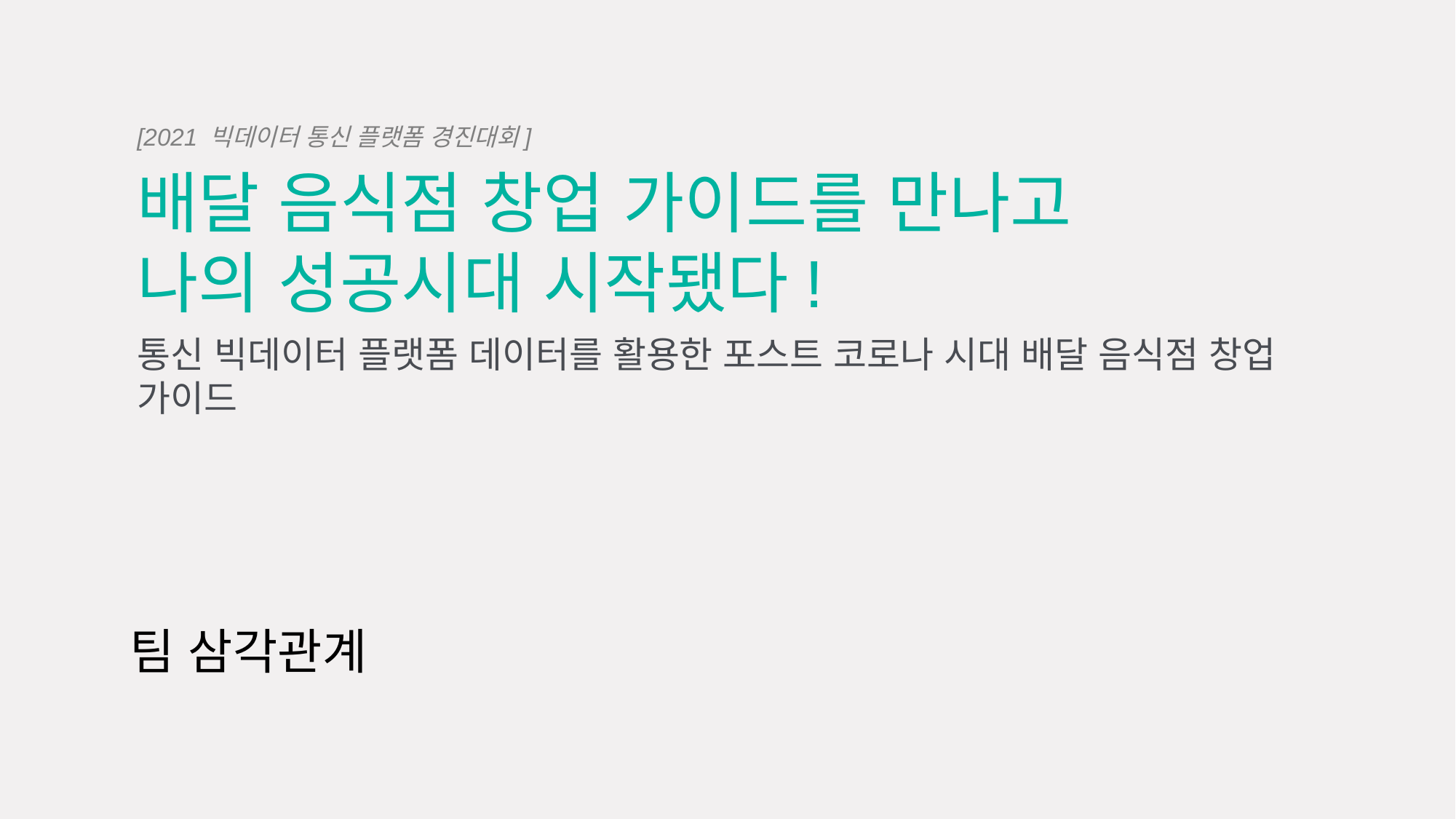

[2021 빅데이터 통신 플랫폼 경진대회]
배달 음식점 창업 가이드를 만나고
나의 성공시대 시작됐다!
통신 빅데이터 플랫폼 데이터를 활용한 포스트 코로나 시대 배달 음식점 창업 가이드
팀 삼각관계